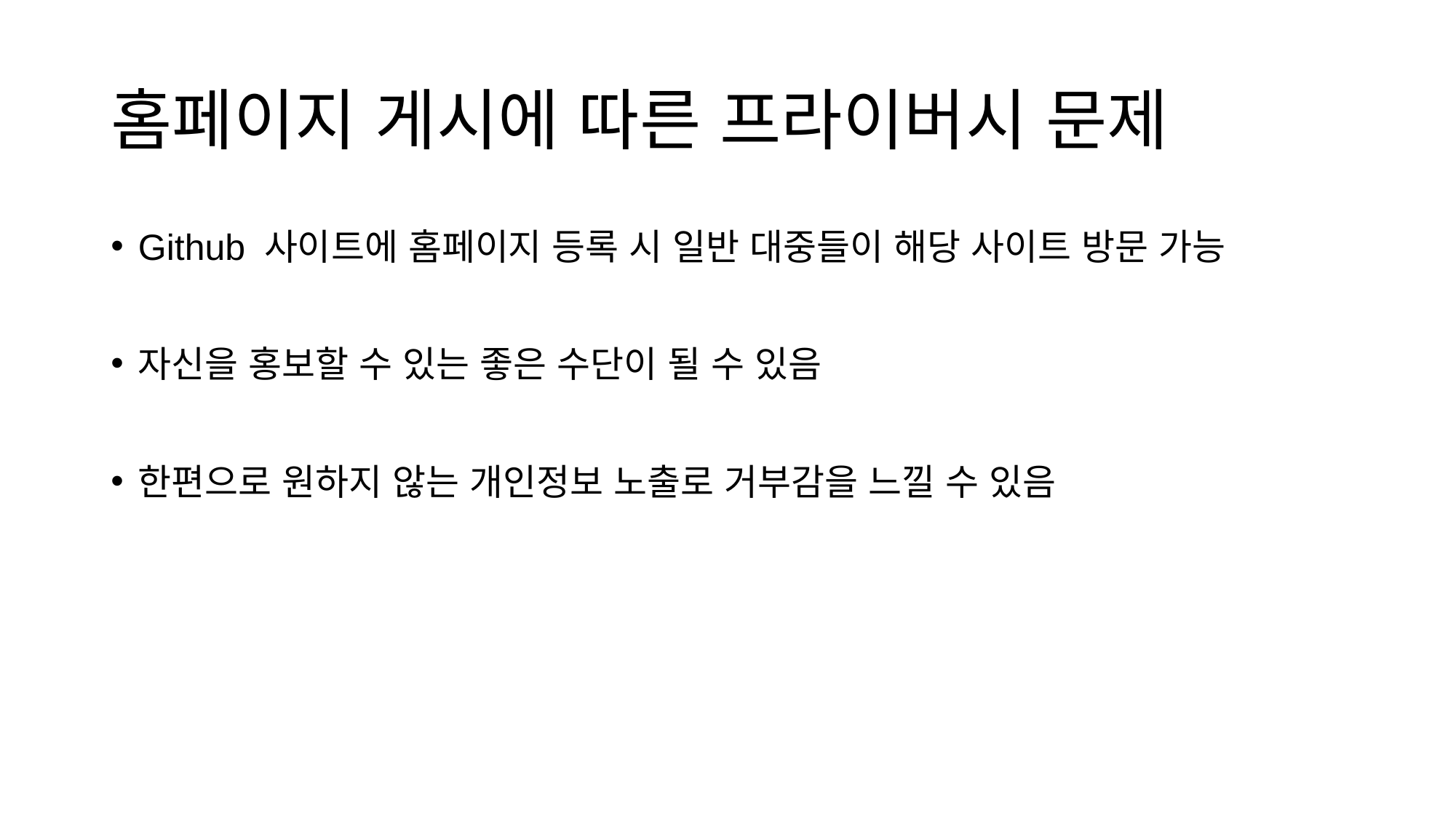

# 홈페이지 게시에 따른 프라이버시 문제
Github 사이트에 홈페이지 등록 시 일반 대중들이 해당 사이트 방문 가능

자신을 홍보할 수 있는 좋은 수단이 될 수 있음

한편으로 원하지 않는 개인정보 노출로 거부감을 느낄 수 있음